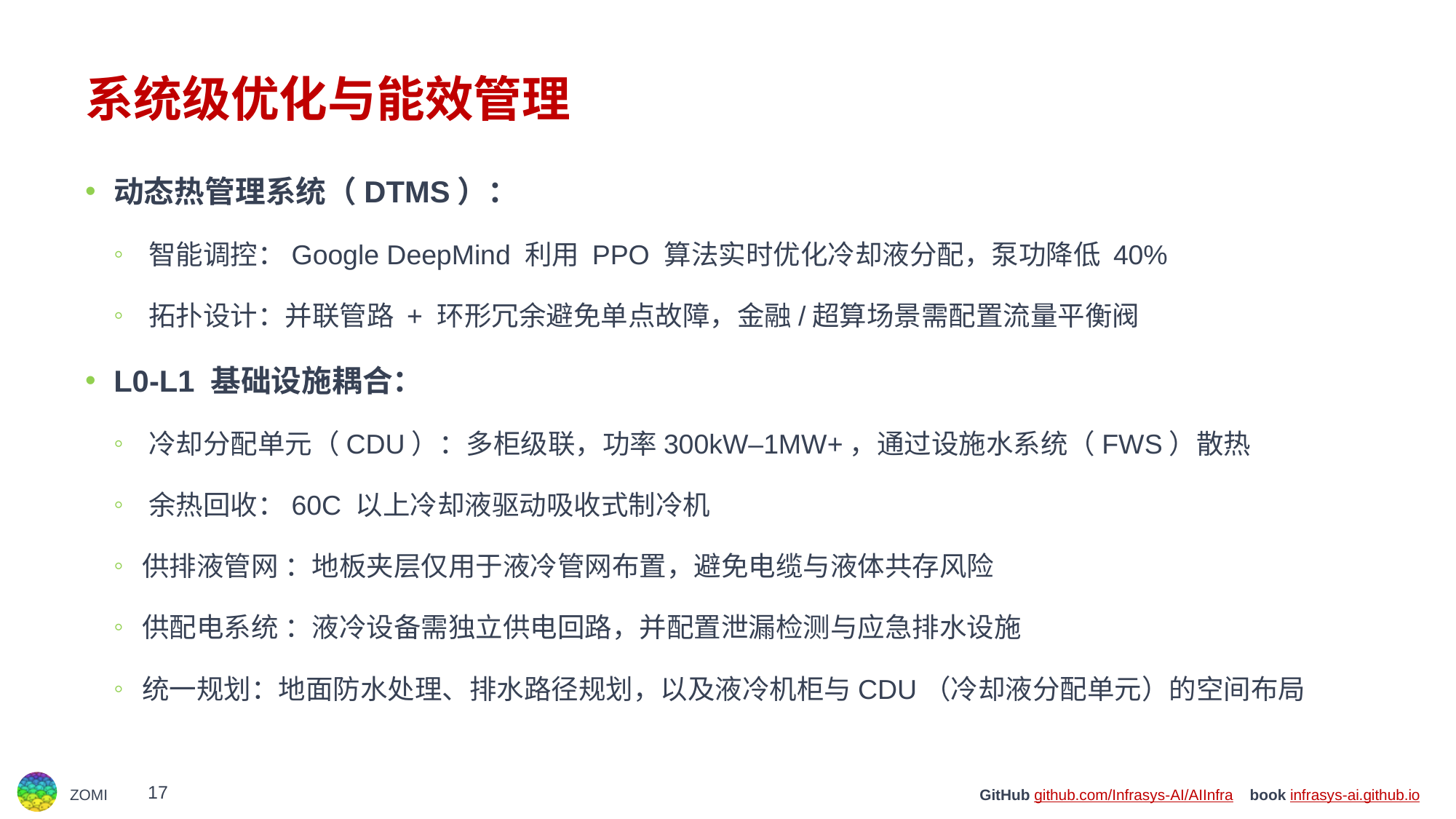

# 系统级优化与能效管理​
动态热管理系统（DTMS）：​​
​​智能调控​​：Google DeepMind 利用 PPO 算法实时优化冷却液分配，泵功降低 40%
​​拓扑设计​​：并联管路 + 环形冗余避免单点故障，金融/超算场景需配置流量平衡阀
​​L0-L1 基础设施耦合​​：
​​冷却分配单元（CDU）​：​​多柜级联，功率300kW–1MW+，通过设施水系统（FWS）散热
​​余热回收​​：60C 以上冷却液驱动吸收式制冷机
供排液管网 ：地板夹层仅用于液冷管网布置，避免电缆与液体共存风险
供配电系统 ：液冷设备需独立供电回路，并配置泄漏检测与应急排水设施
统一规划：地面防水处理、排水路径规划，以及液冷机柜与CDU（冷却液分配单元）的空间布局